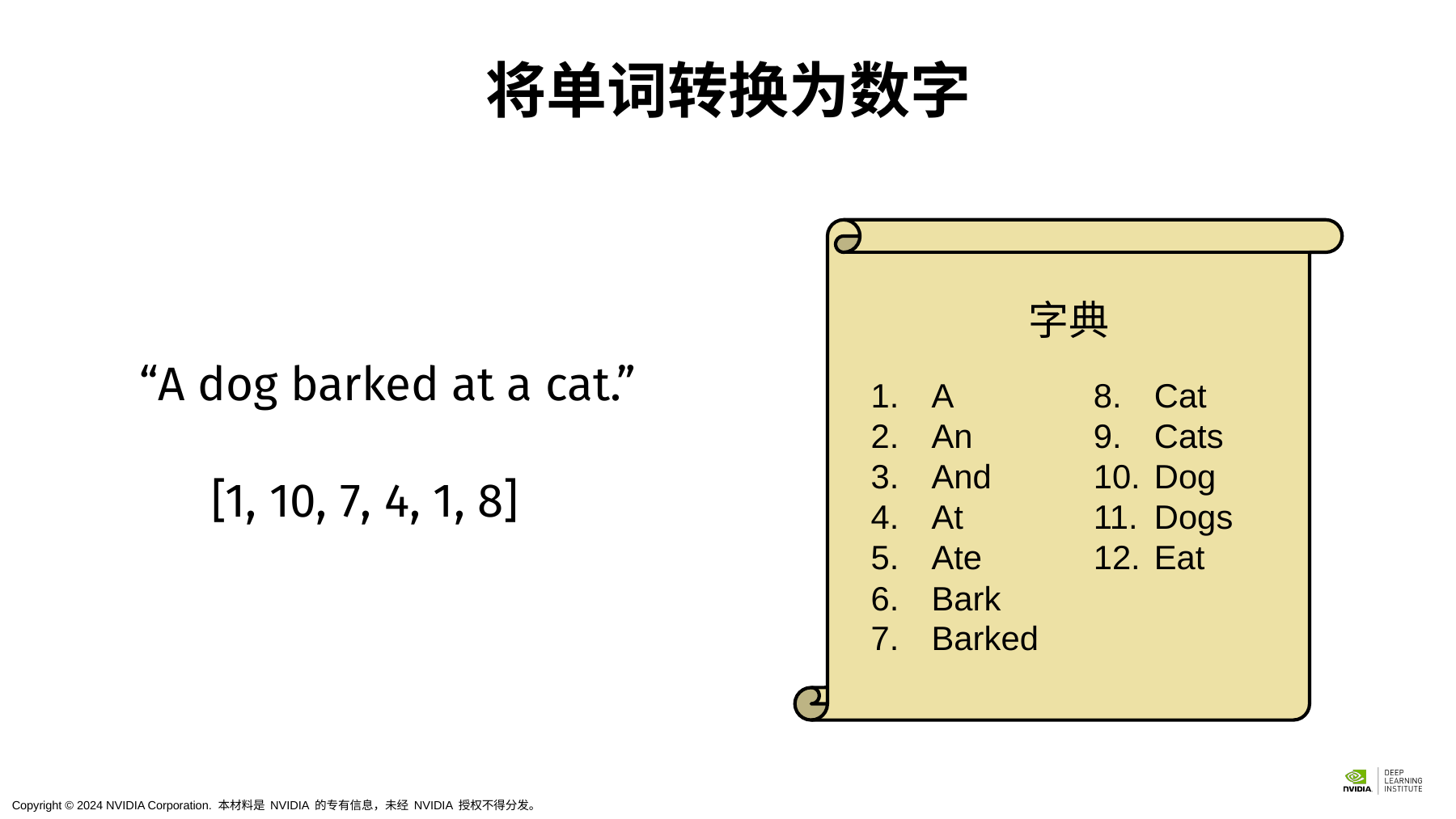

# 将单词转换为数字

字典

“A dog barked at a cat.”
A
An
And
At
Ate
Bark
Barked
Cat
Cats
Dog
Dogs
Eat

[1, 10, 7, 4, 1, 8]
Copyright © 2024 NVIDIA Corporation. 本材料是 NVIDIA 的专有信息，未经 NVIDIA 授权不得分发。